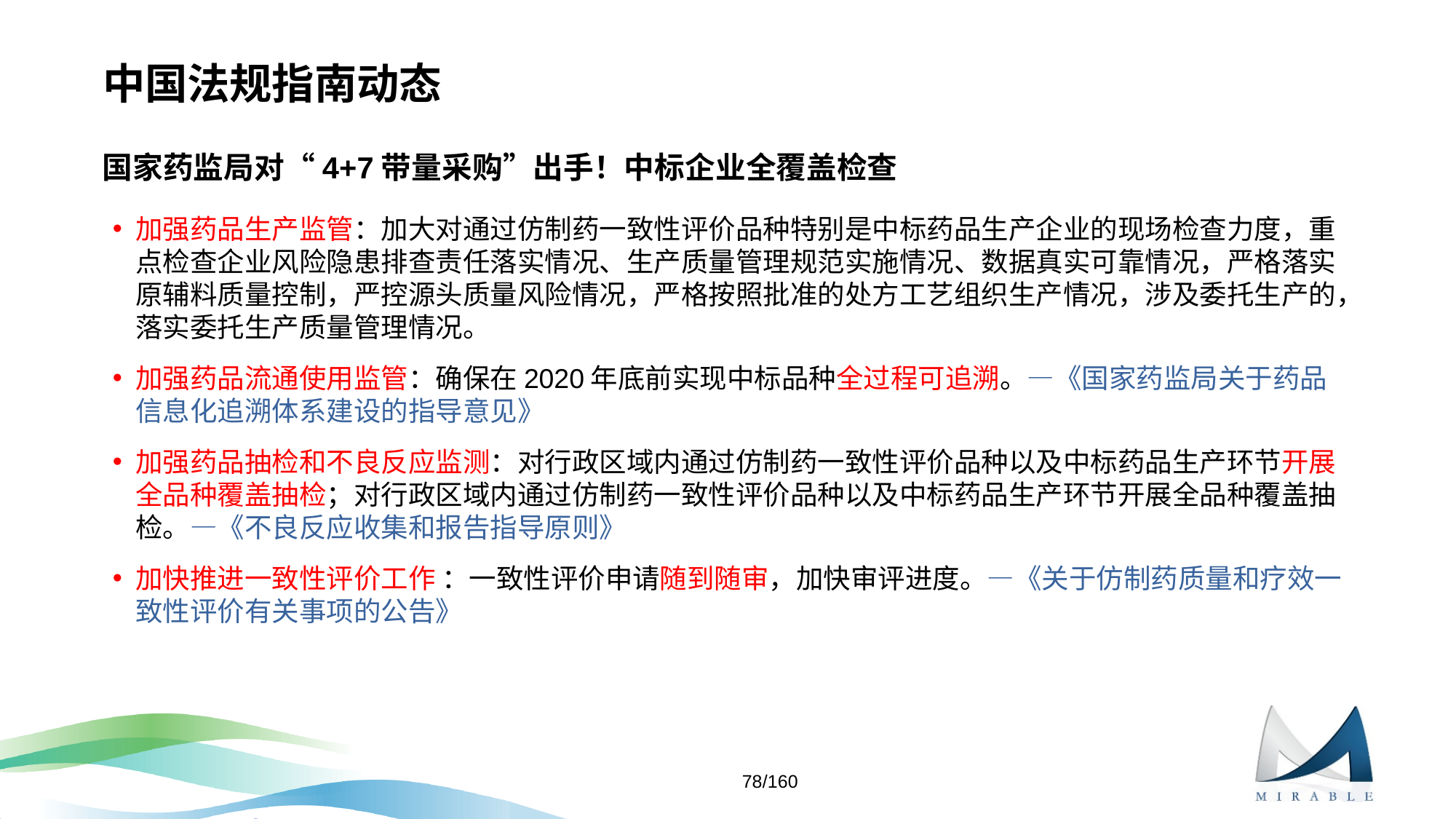

# 中国法规指南动态
国家药监局对“4+7带量采购”出手！中标企业全覆盖检查
加强药品生产监管：加大对通过仿制药一致性评价品种特别是中标药品生产企业的现场检查力度，重点检查企业风险隐患排查责任落实情况、生产质量管理规范实施情况、数据真实可靠情况，严格落实原辅料质量控制，严控源头质量风险情况，严格按照批准的处方工艺组织生产情况，涉及委托生产的，落实委托生产质量管理情况。
加强药品流通使用监管：确保在2020年底前实现中标品种全过程可追溯。—《国家药监局关于药品信息化追溯体系建设的指导意见》
加强药品抽检和不良反应监测：对行政区域内通过仿制药一致性评价品种以及中标药品生产环节开展全品种覆盖抽检；对行政区域内通过仿制药一致性评价品种以及中标药品生产环节开展全品种覆盖抽检。—《不良反应收集和报告指导原则》
加快推进一致性评价工作 ：一致性评价申请随到随审，加快审评进度。—《关于仿制药质量和疗效一致性评价有关事项的公告》
78/160